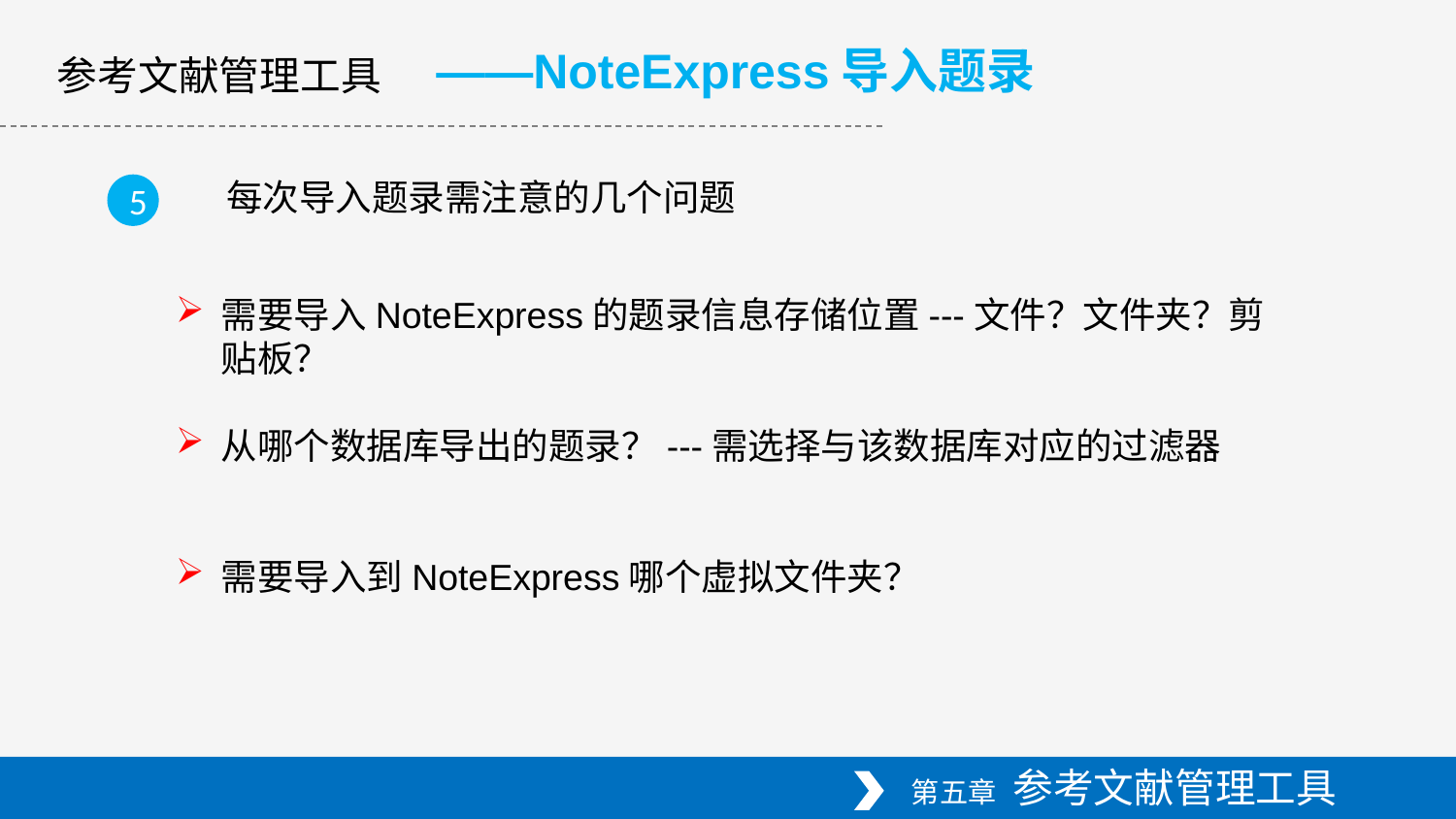

——NoteExpress导入题录
参考文献管理工具
每次导入题录需注意的几个问题
5
需要导入NoteExpress的题录信息存储位置---文件？文件夹？剪贴板？

从哪个数据库导出的题录？---需选择与该数据库对应的过滤器

需要导入到NoteExpress哪个虚拟文件夹？